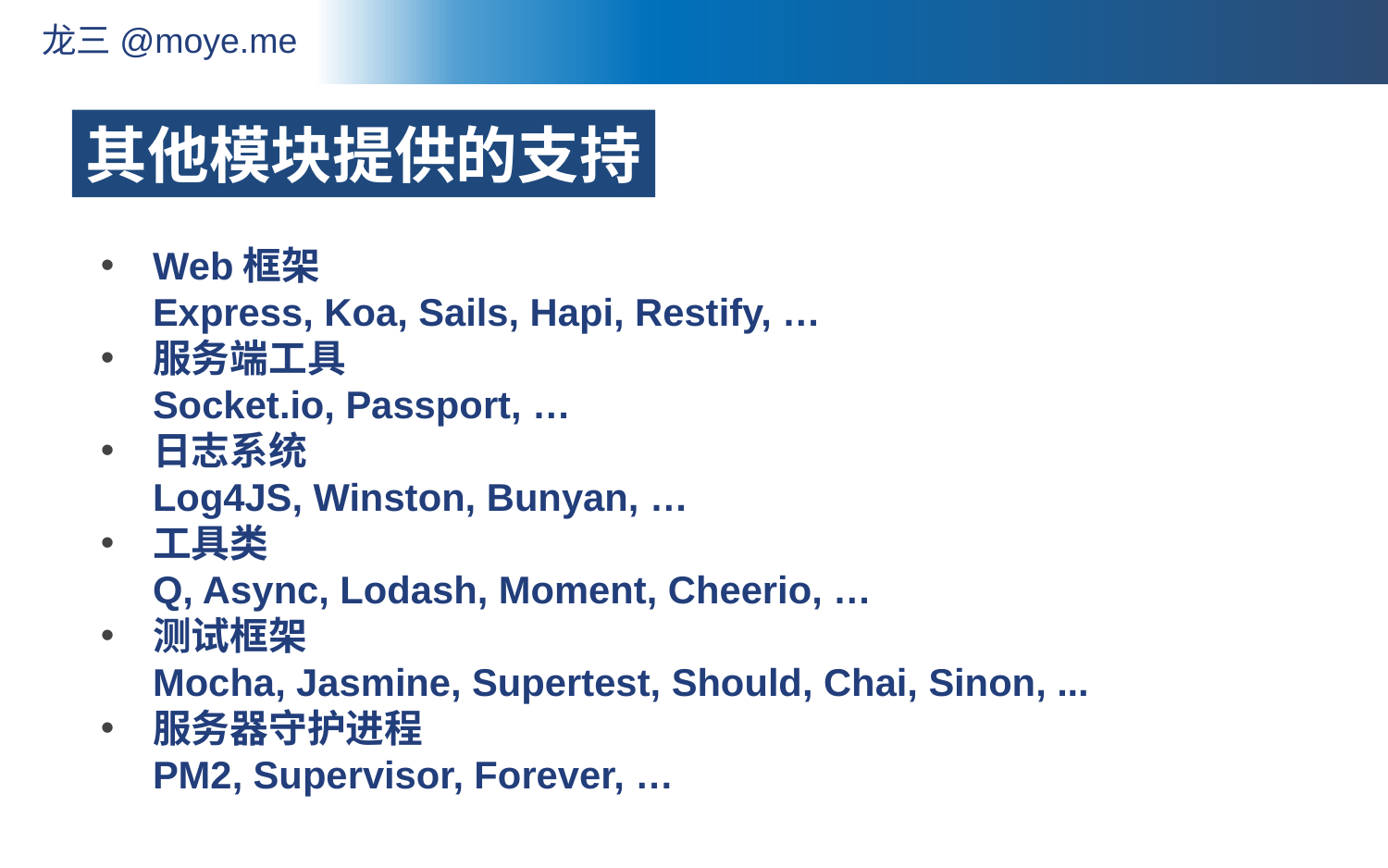

其他模块提供的支持
Web框架
Express, Koa, Sails, Hapi, Restify, …
服务端工具
Socket.io, Passport, …
日志系统
Log4JS, Winston, Bunyan, …
工具类
Q, Async, Lodash, Moment, Cheerio, …
测试框架
Mocha, Jasmine, Supertest, Should, Chai, Sinon, ...
服务器守护进程
PM2, Supervisor, Forever, …